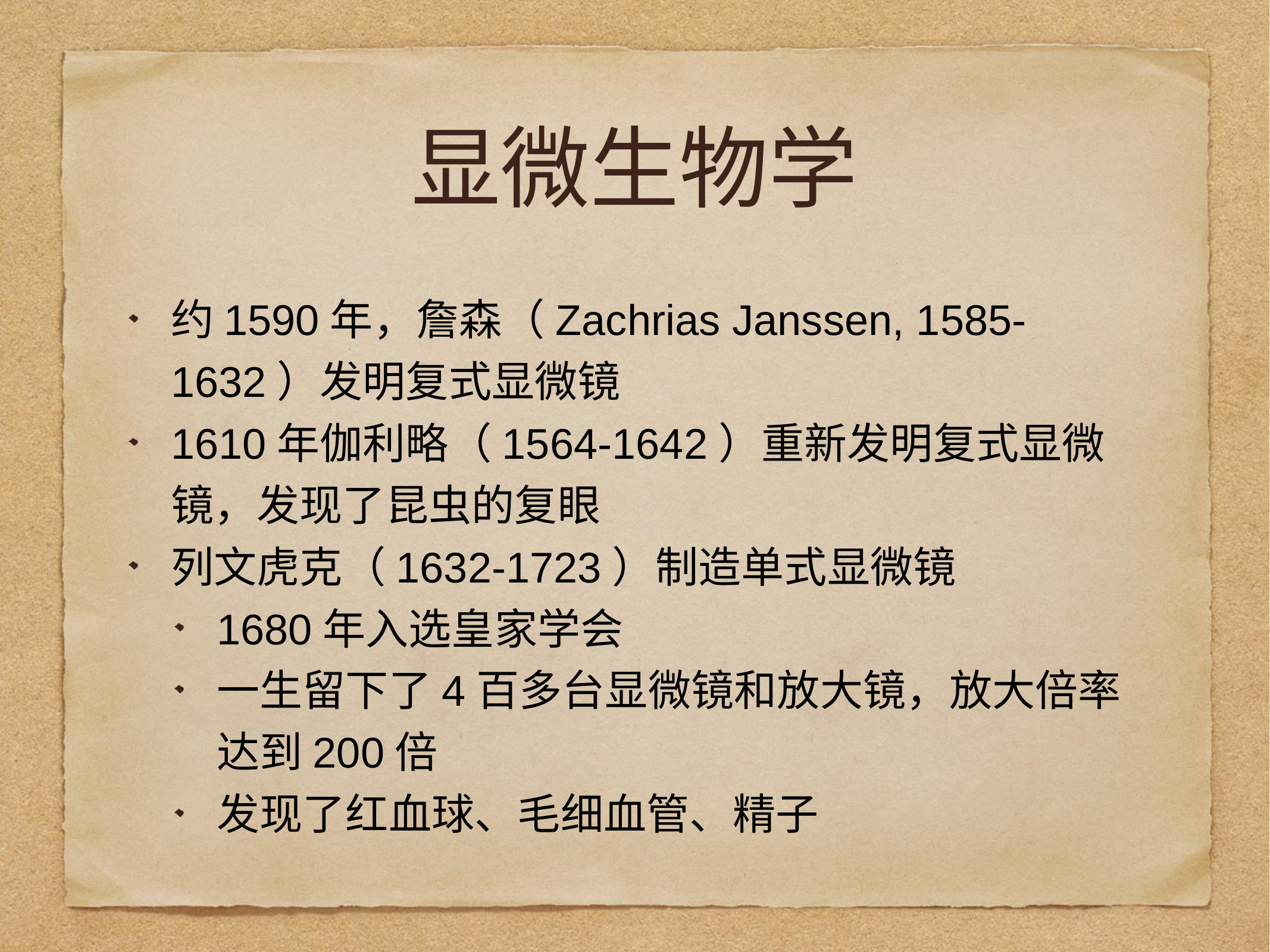

# 显微生物学
约1590年，詹森（Zachrias Janssen, 1585-1632）发明复式显微镜
1610年伽利略（1564-1642）重新发明复式显微镜，发现了昆虫的复眼
列文虎克（1632-1723）制造单式显微镜
1680年入选皇家学会
一生留下了4百多台显微镜和放大镜，放大倍率达到200倍
发现了红血球、毛细血管、精子